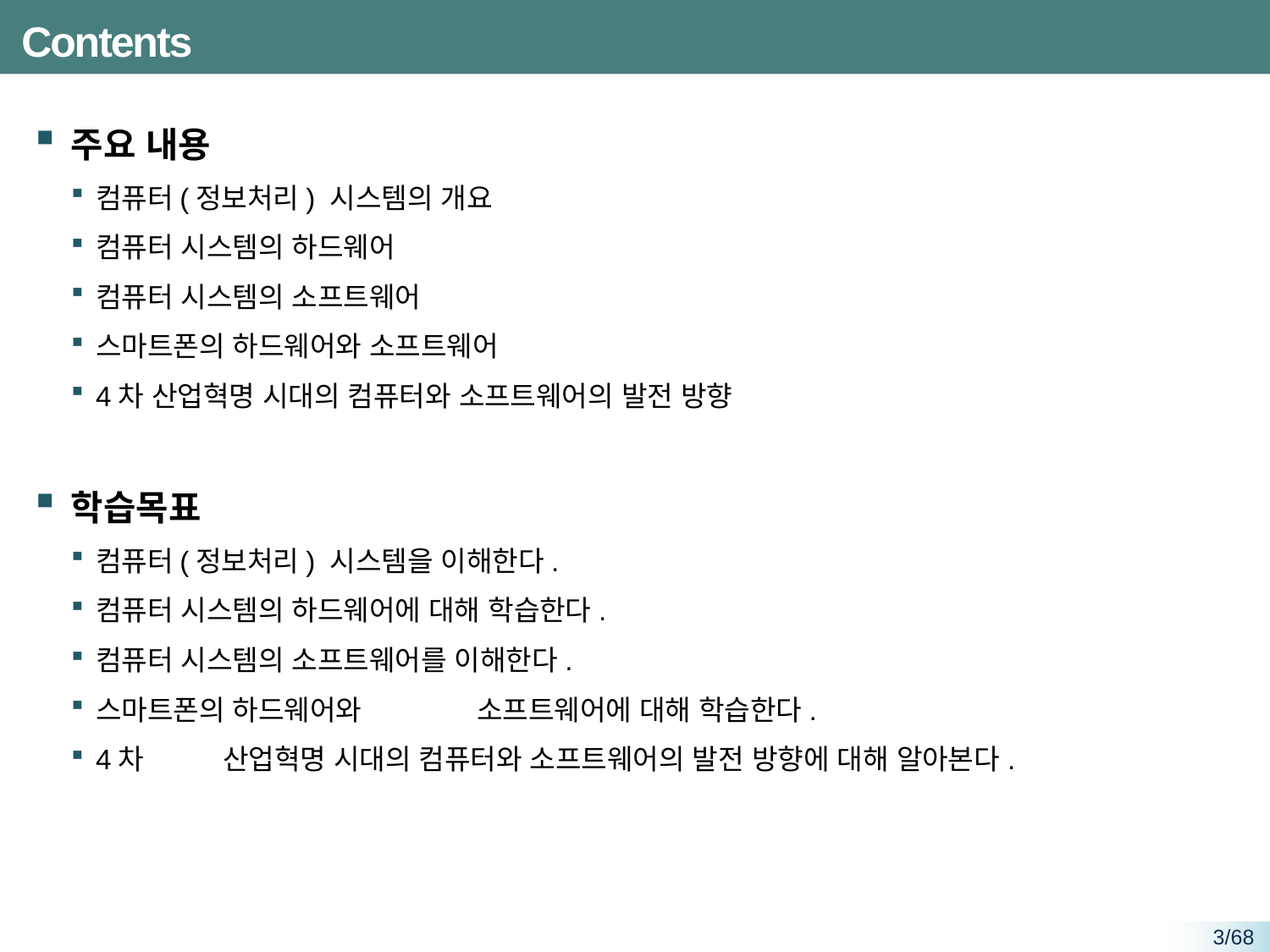

# Contents
주요 내용
컴퓨터(정보처리) 시스템의 개요
컴퓨터 시스템의 하드웨어
컴퓨터 시스템의 소프트웨어
스마트폰의 하드웨어와 소프트웨어
4차 산업혁명 시대의 컴퓨터와 소프트웨어의 발전 방향

학습목표
컴퓨터(정보처리) 시스템을 이해한다.
컴퓨터 시스템의 하드웨어에 대해 학습한다.
컴퓨터 시스템의 소프트웨어를 이해한다.
스마트폰의 하드웨어와	소프트웨어에 대해 학습한다.
4차	산업혁명 시대의 컴퓨터와 소프트웨어의 발전 방향에 대해 알아본다.